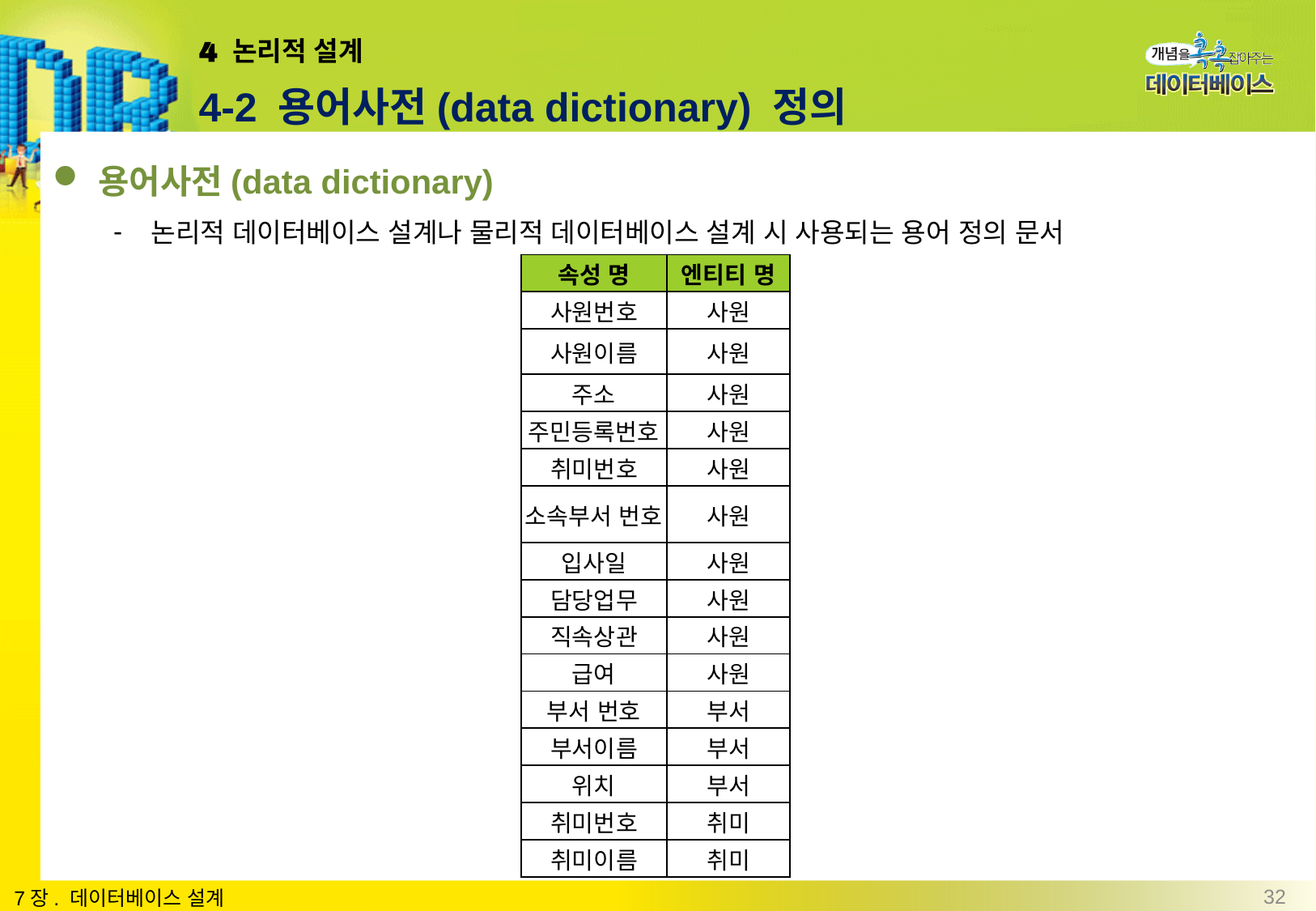

# 4 논리적 설계
4-2 용어사전(data dictionary) 정의
용어사전(data dictionary)
논리적 데이터베이스 설계나 물리적 데이터베이스 설계 시 사용되는 용어 정의 문서
| 속성 명 | 엔티티 명 |
| --- | --- |
| 사원번호 | 사원 |
| 사원이름 | 사원 |
| 주소 | 사원 |
| 주민등록번호 | 사원 |
| 취미번호 | 사원 |
| 소속부서 번호 | 사원 |
| 입사일 | 사원 |
| 담당업무 | 사원 |
| 직속상관 | 사원 |
| 급여 | 사원 |
| 부서 번호 | 부서 |
| 부서이름 | 부서 |
| 위치 | 부서 |
| 취미번호 | 취미 |
| 취미이름 | 취미 |
32